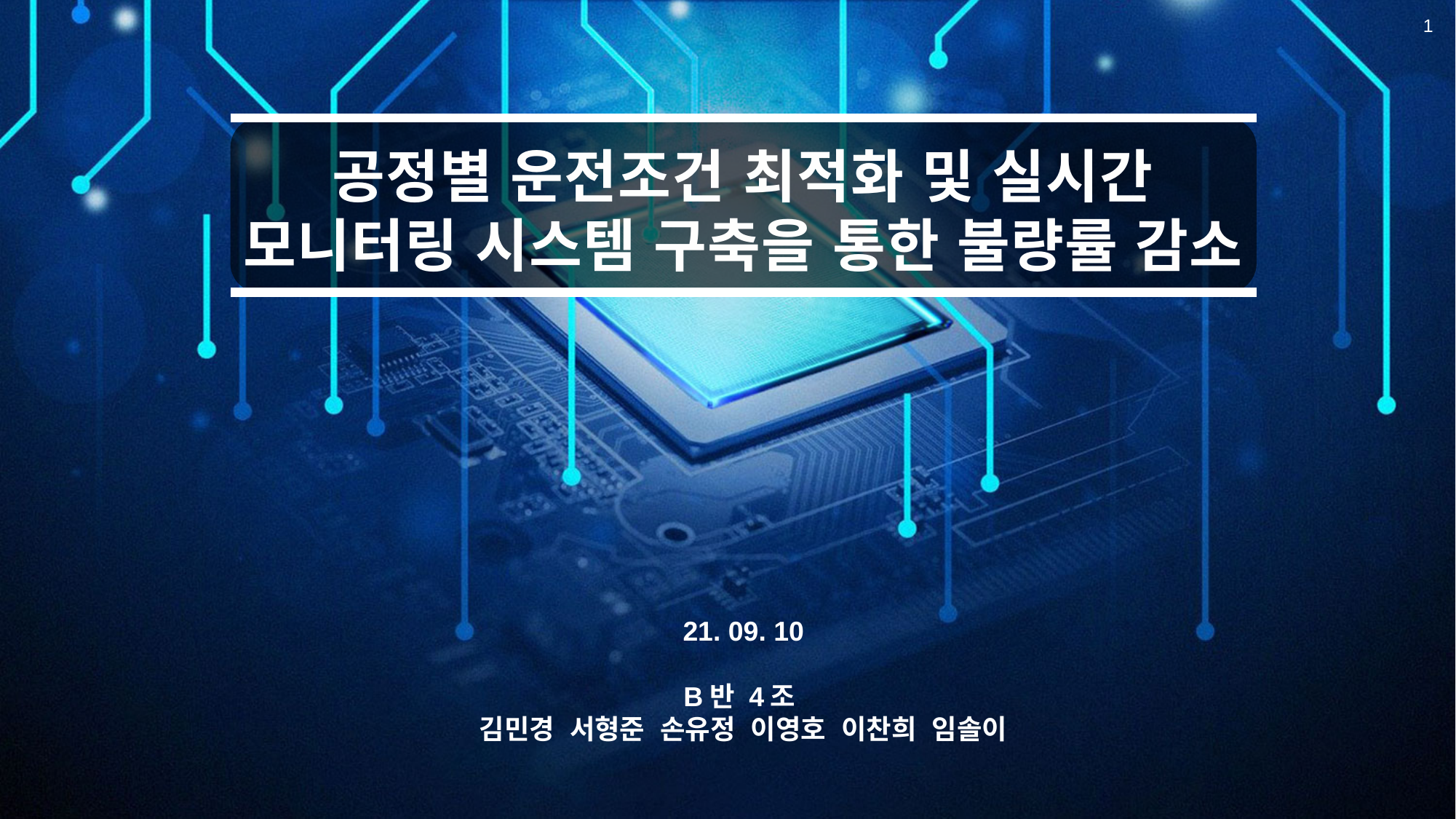

1
공정별 운전조건 최적화 및 실시간 모니터링 시스템 구축을 통한 불량률 감소

21. 09. 10

B반 4조
김민경  서형준  손유정  이영호  이찬희  임솔이